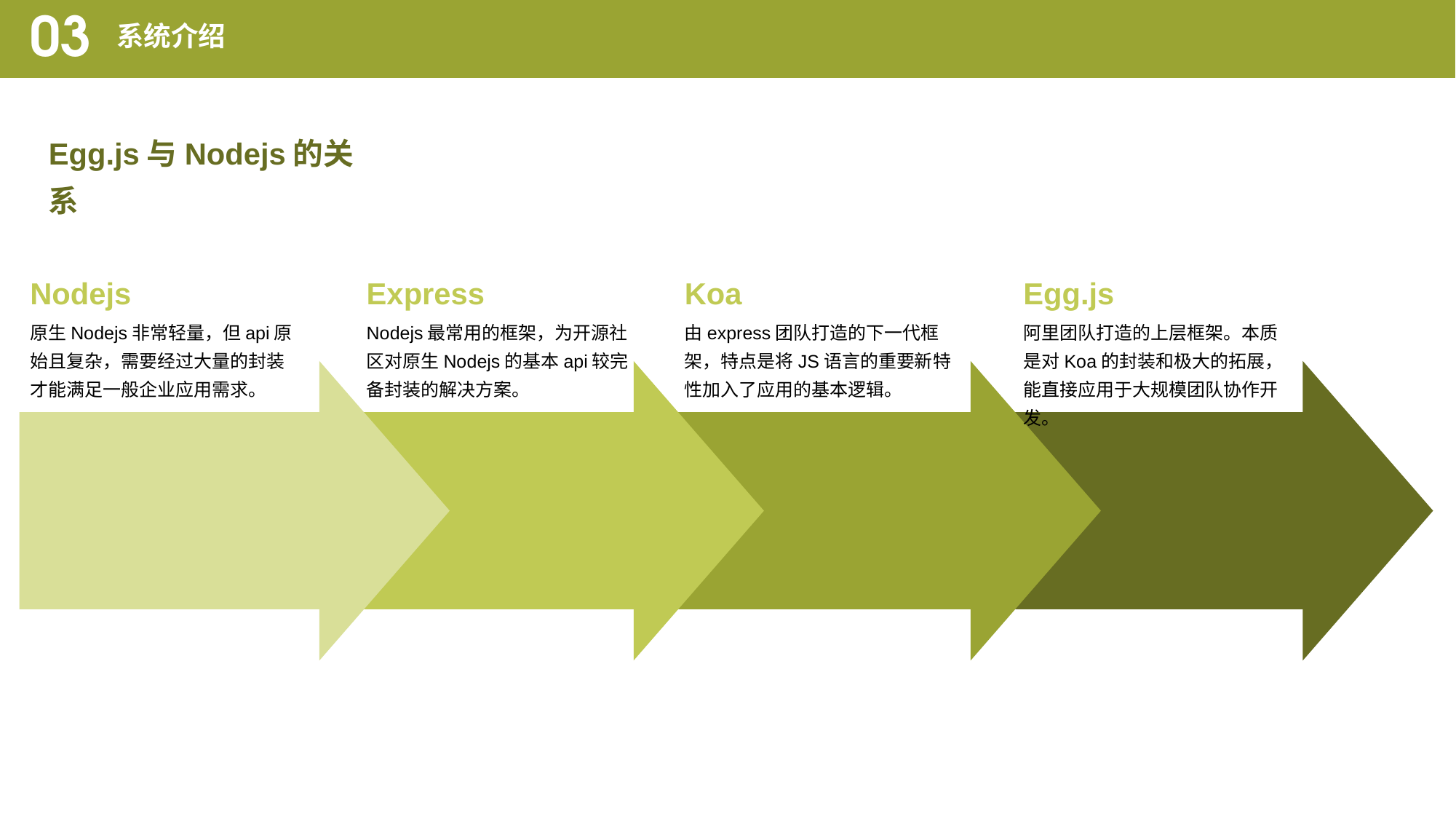

03
系统介绍
Egg.js与Nodejs的关系
Nodejs
原生Nodejs非常轻量，但api原始且复杂，需要经过大量的封装才能满足一般企业应用需求。
Express
Nodejs最常用的框架，为开源社区对原生Nodejs的基本api较完备封装的解决方案。
Koa
由express团队打造的下一代框架，特点是将JS语言的重要新特性加入了应用的基本逻辑。
Egg.js
阿里团队打造的上层框架。本质是对Koa的封装和极大的拓展，能直接应用于大规模团队协作开发。